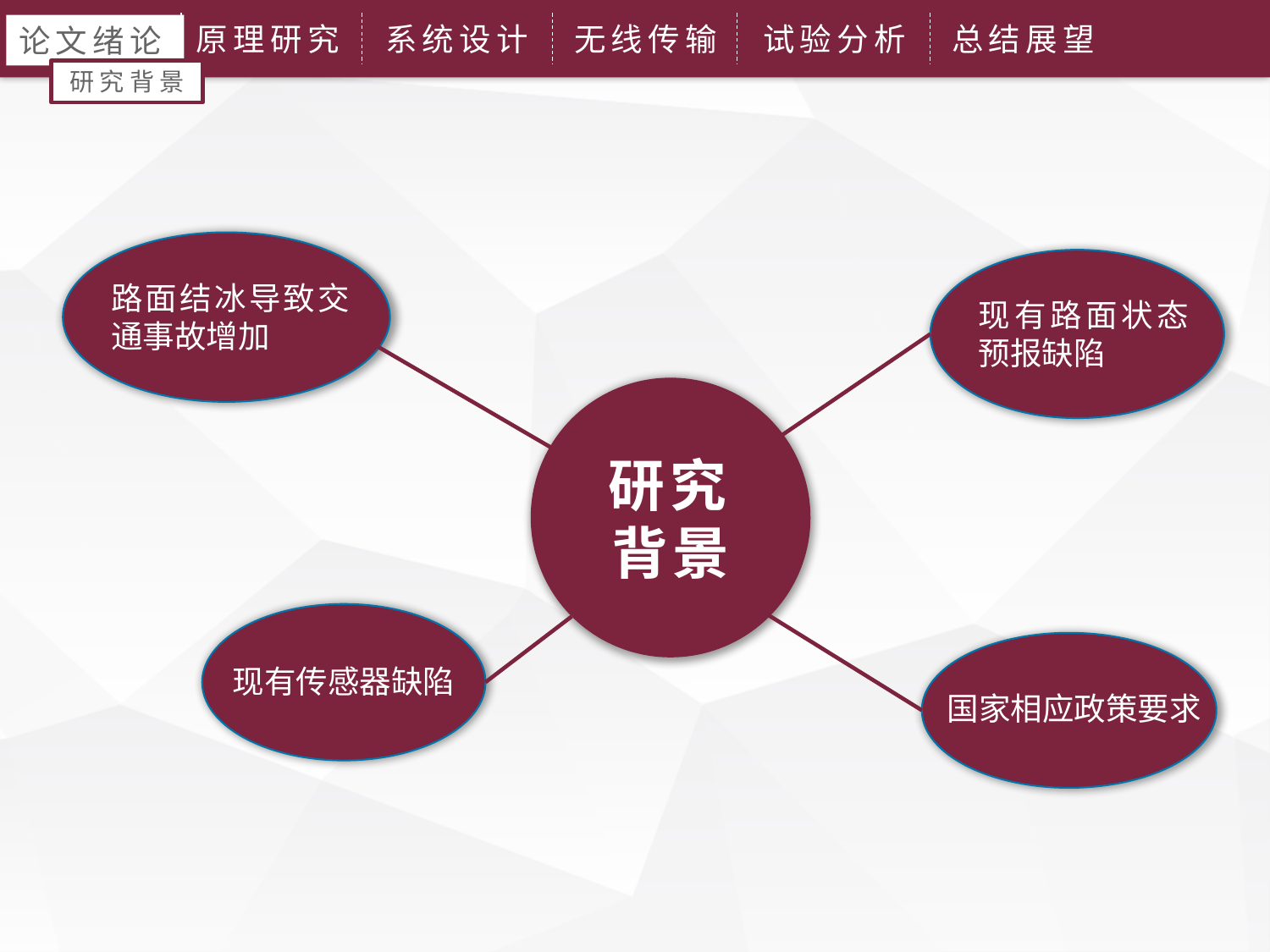

原理研究
系统设计
无线传输
试验分析
总结展望
论文绪论
研究背景

路面结冰导致交通事故增加
现有路面状态预报缺陷
研究背景

现有传感器缺陷
国家相应政策要求